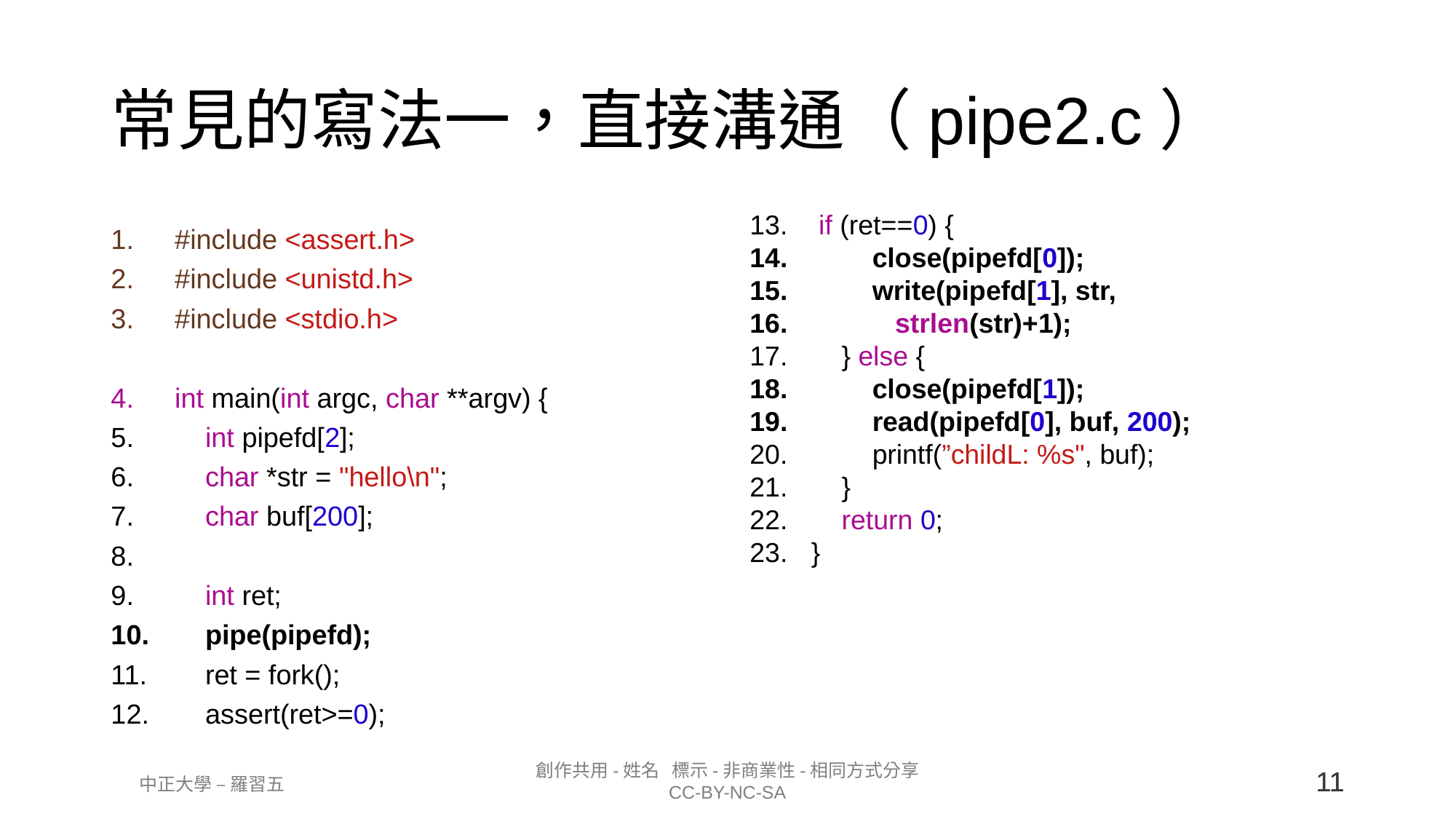

# 常見的寫法一，直接溝通（pipe2.c）
 if (ret==0) {
        close(pipefd[0]);
        write(pipefd[1], str,
           strlen(str)+1);
    } else {
        close(pipefd[1]);
        read(pipefd[0], buf, 200);
        printf(”childL: %s", buf);
    }
    return 0;
}
#include <assert.h>
#include <unistd.h>
#include <stdio.h>

int main(int argc, char **argv) {
    int pipefd[2];
    char *str = "hello\n";
    char buf[200];

    int ret;
    pipe(pipefd);
    ret = fork();
    assert(ret>=0);